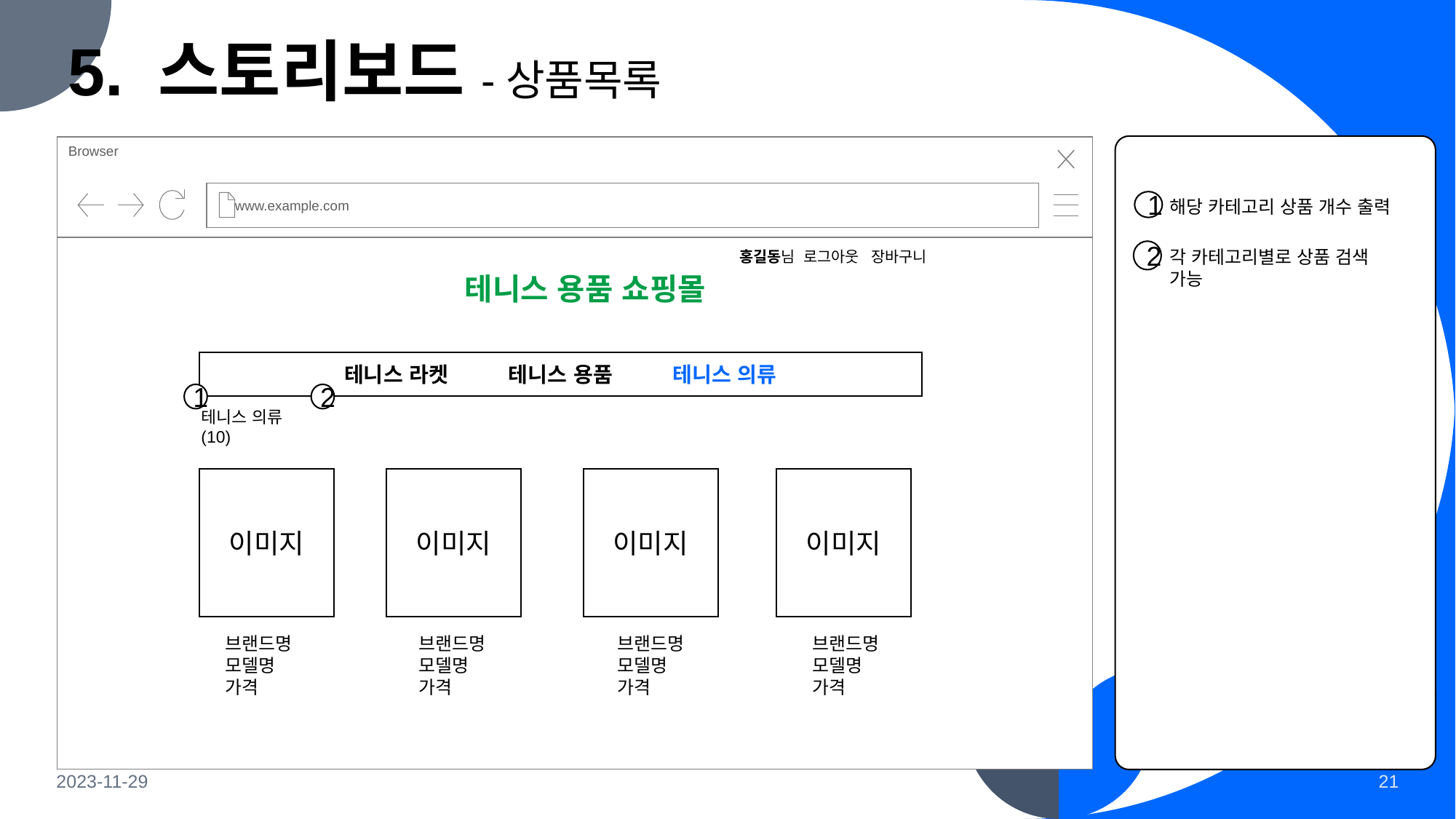

5. 스토리보드-상품목록
로그인 페이지로 이동
Browser

www.example.com

해당 카테고리 상품 개수 출력
1
각 카테고리별로 상품 검색 가능
2
홍길동님  로그아웃   장바구니
테니스 용품 쇼핑몰
테니스 라켓          테니스 용품          테니스 의류
1
2
테니스 의류(10)
이미지
이미지
이미지
이미지
브랜드명
모델명
가격
브랜드명
모델명
가격
브랜드명
모델명
가격
브랜드명
모델명
가격
2023-11-29
21